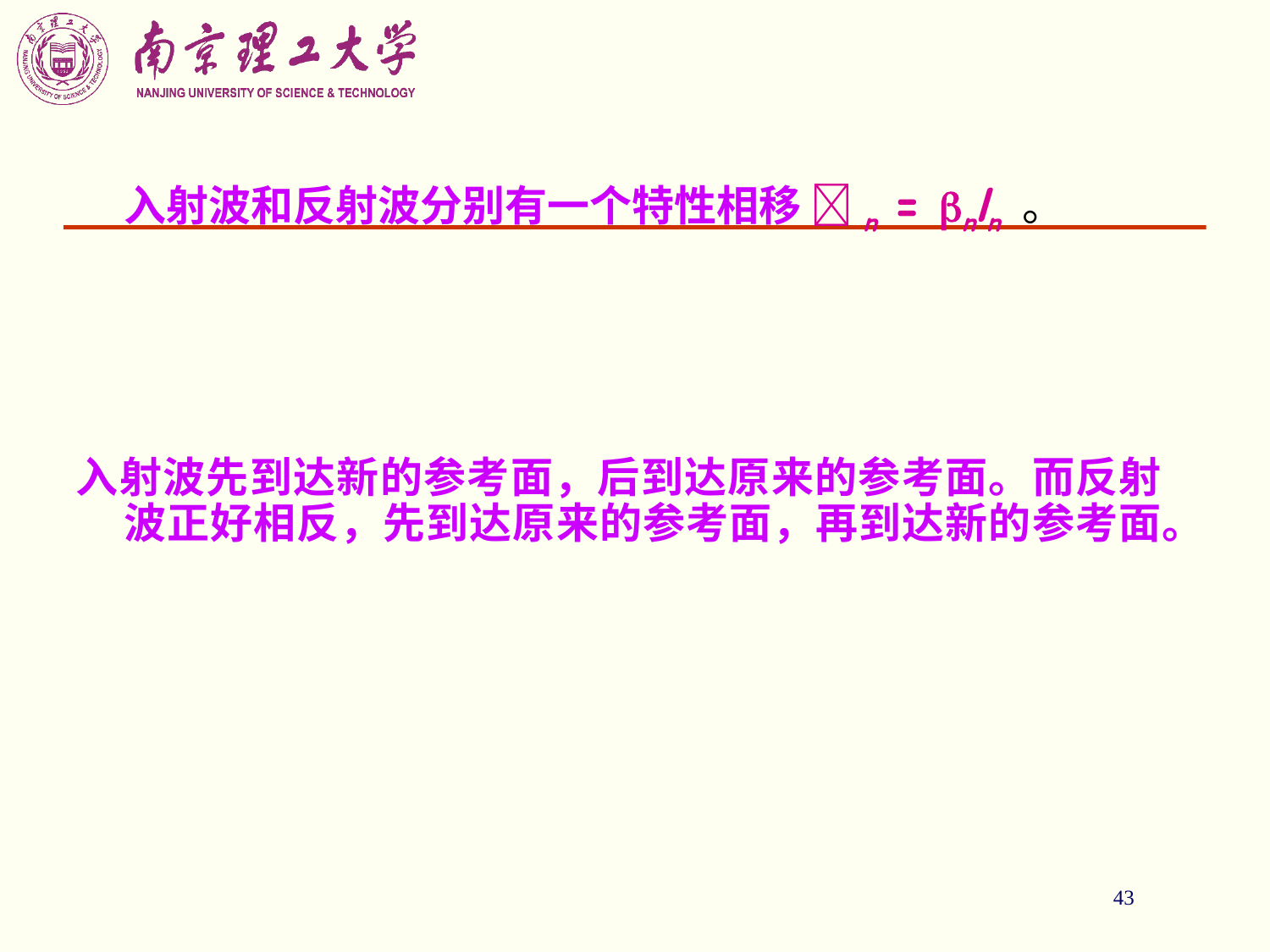

43

    入射波和反射波分别有一个特性相移 θn = βnln 。

入射波先到达新的参考面，后到达原来的参考面。而反射波正好相反，先到达原来的参考面，再到达新的参考面。